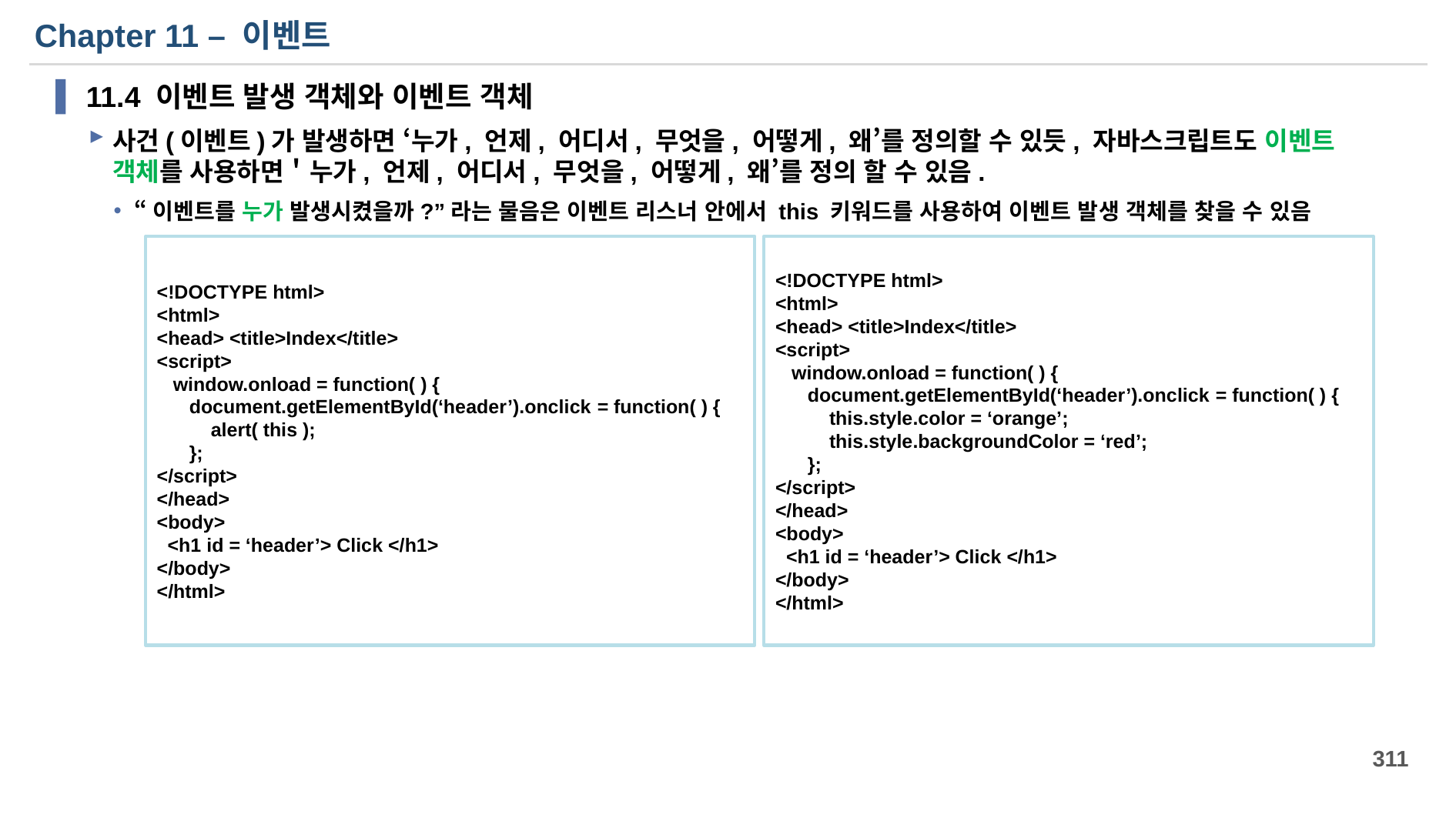

# Chapter 11 – 이벤트
11.4 이벤트 발생 객체와 이벤트 객체
사건(이벤트)가 발생하면 ‘누가, 언제, 어디서, 무엇을, 어떻게, 왜’를 정의할 수 있듯, 자바스크립트도 이벤트 객체를 사용하면＇누가, 언제, 어디서, 무엇을, 어떻게, 왜’를 정의 할 수 있음.
“이벤트를 누가 발생시켰을까?”라는 물음은 이벤트 리스너 안에서 this 키워드를 사용하여 이벤트 발생 객체를 찾을 수 있음
<!DOCTYPE html>
<html>
<head> <title>Index</title>
<script>
   window.onload = function( ) {
      document.getElementById(‘header’).onclick = function( ) {
          alert( this );
      };
</script>
</head>
<body>
  <h1 id = ‘header’> Click </h1>
</body>
</html>
<!DOCTYPE html>
<html>
<head> <title>Index</title>
<script>
   window.onload = function( ) {
      document.getElementById(‘header’).onclick = function( ) {
          this.style.color = ‘orange’;
          this.style.backgroundColor = ‘red’;
      };
</script>
</head>
<body>
  <h1 id = ‘header’> Click </h1>
</body>
</html>
311